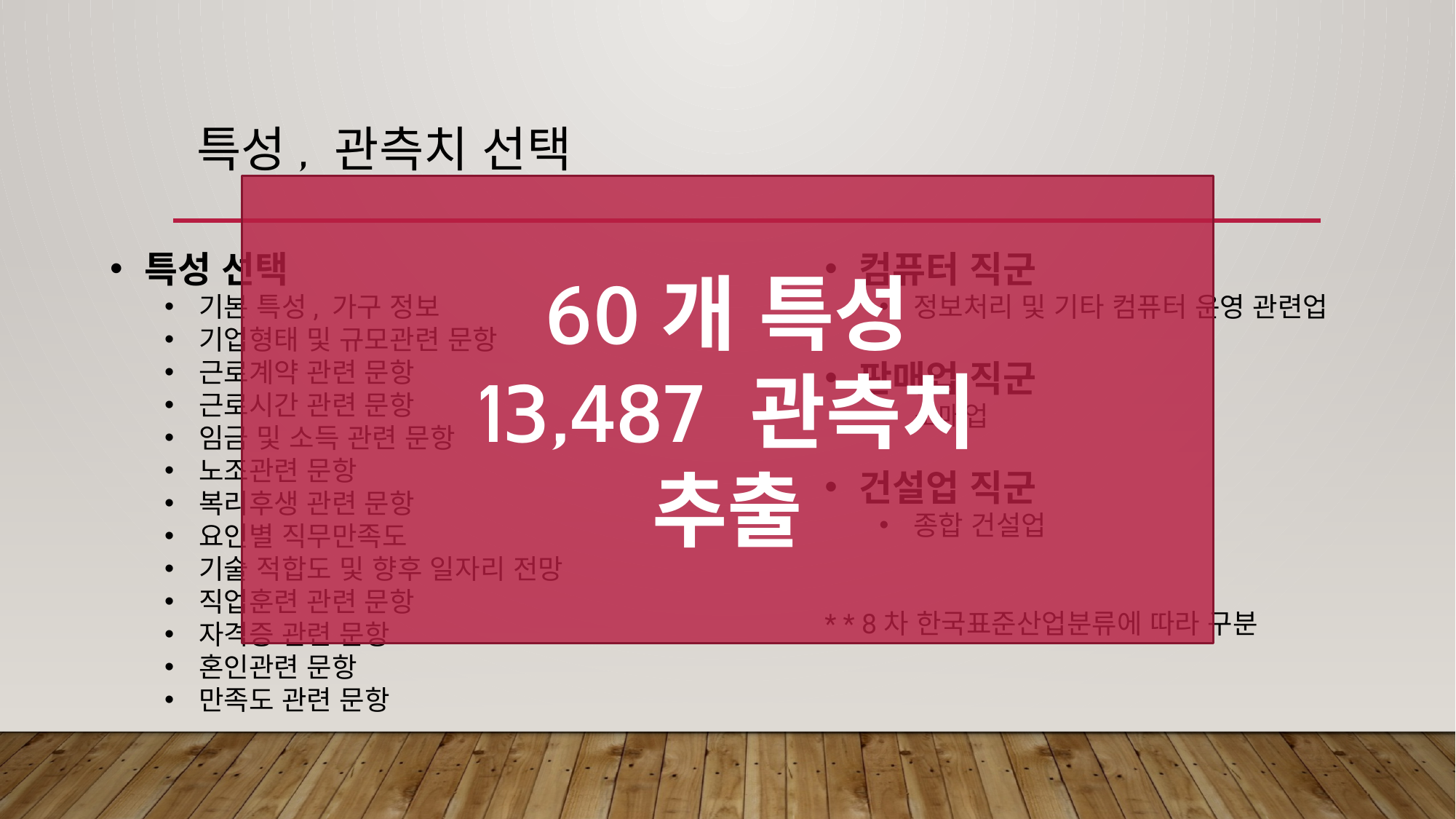

# 특성, 관측치 선택
60개 특성
13,487 관측치
추출
특성 선택
기본 특성, 가구 정보
기업형태 및 규모관련 문항
근로계약 관련 문항
근로시간 관련 문항
임금 및 소득 관련 문항
노조관련 문항
복리후생 관련 문항
요인별 직무만족도
기술 적합도 및 향후 일자리 전망
직업훈련 관련 문항
자격증 관련 문항
혼인관련 문항
만족도 관련 문항

컴퓨터 직군
정보처리 및 기타 컴퓨터 운영 관련업

판매업 직군
소매업

건설업 직군
종합 건설업

* * 8차 한국표준산업분류에 따라 구분